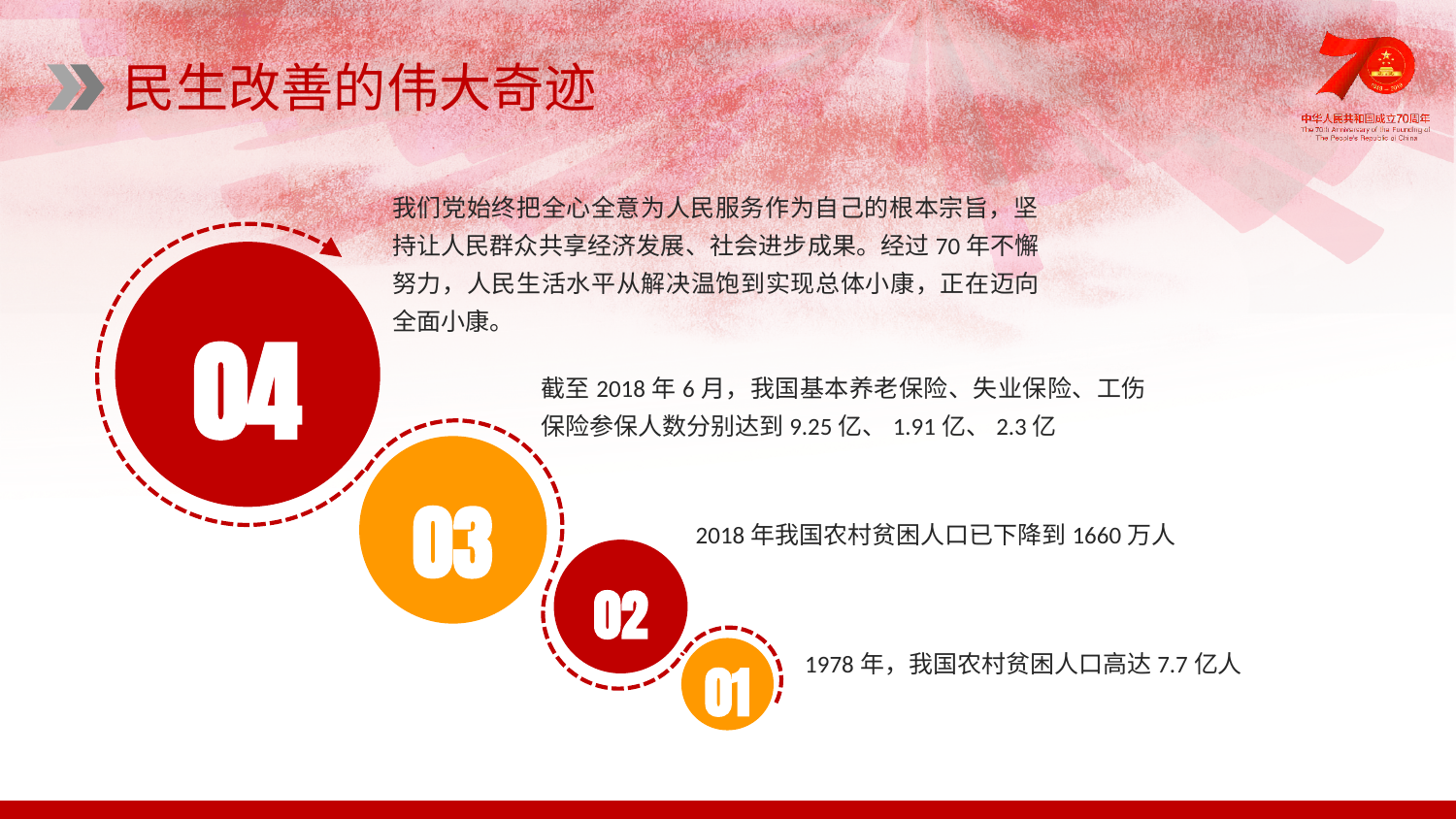

民生改善的伟大奇迹

我们党始终把全心全意为人民服务作为自己的根本宗旨，坚持让人民群众共享经济发展、社会进步成果。经过70年不懈努力，人民生活水平从解决温饱到实现总体小康，正在迈向全面小康。

04
截至2018年6月，我国基本养老保险、失业保险、工伤保险参保人数分别达到9.25亿、1.91亿、2.3亿
03
2018年我国农村贫困人口已下降到1660万人
02
1978年，我国农村贫困人口高达7.7亿人
01